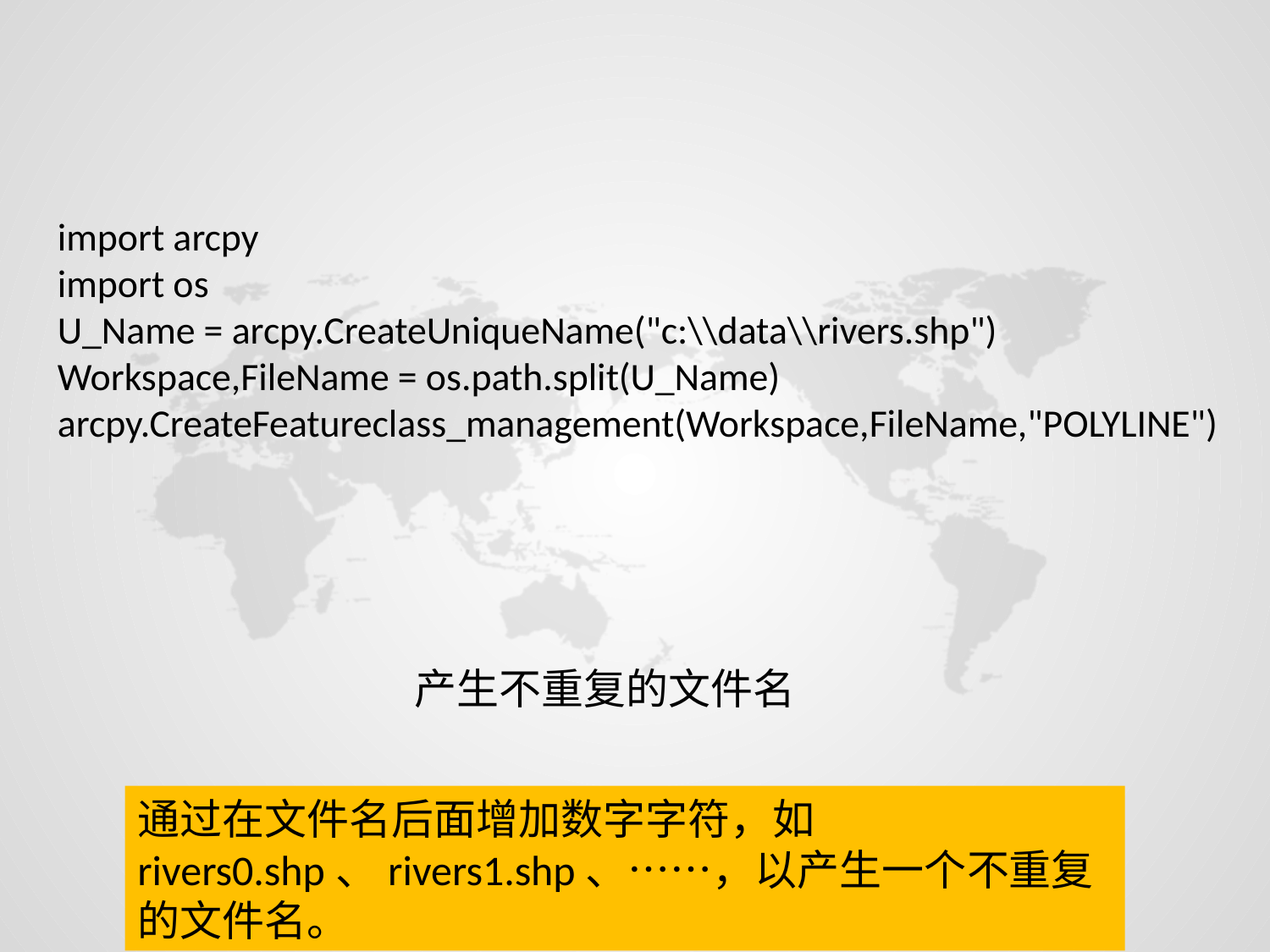

import arcpy
import os
U_Name = arcpy.CreateUniqueName("c:\\data\\rivers.shp")
Workspace,FileName = os.path.split(U_Name)
arcpy.CreateFeatureclass_management(Workspace,FileName,"POLYLINE")
产生不重复的文件名
通过在文件名后面增加数字字符，如rivers0.shp、rivers1.shp、……，以产生一个不重复的文件名。